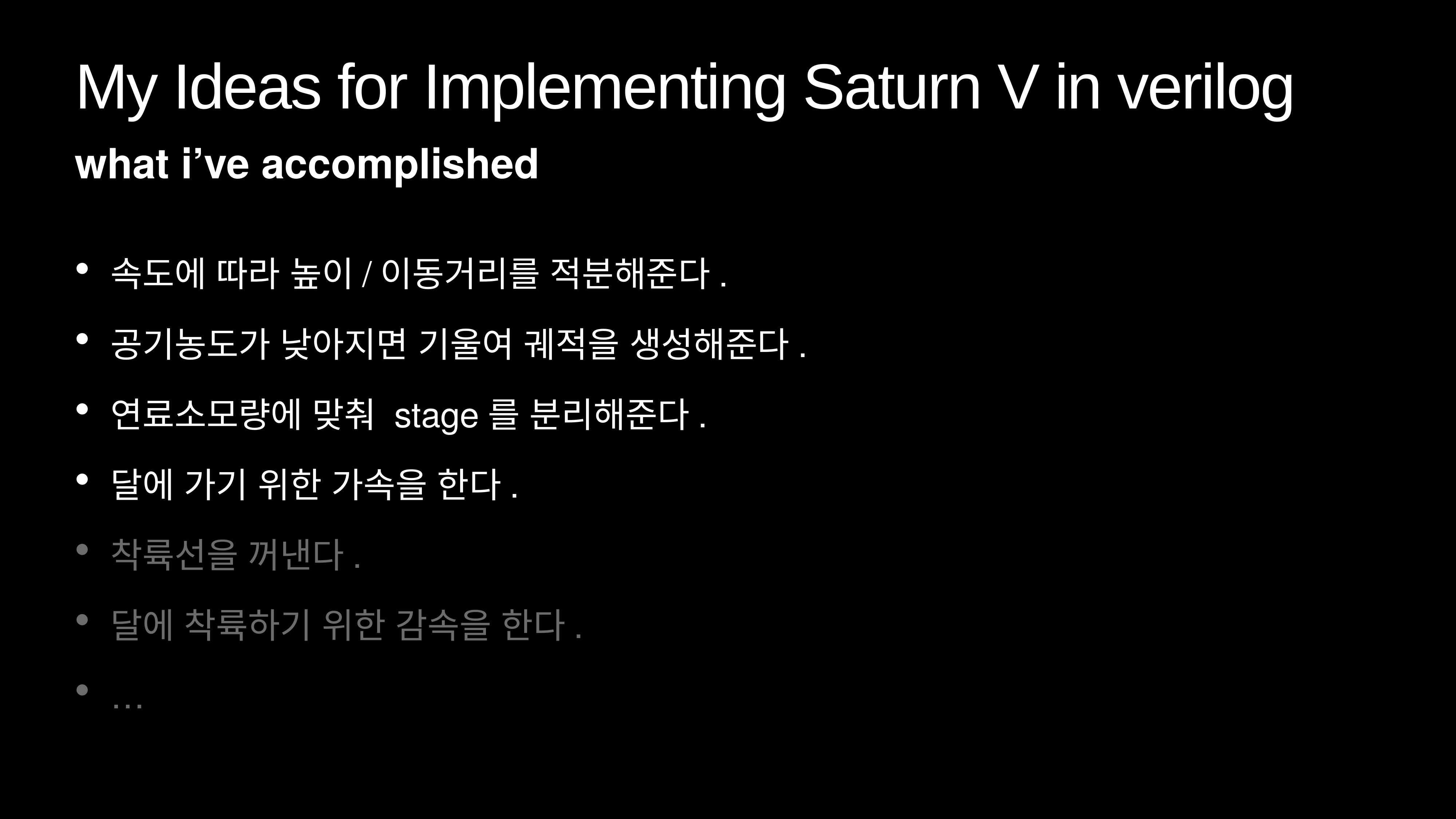

# My Ideas for Implementing Saturn V in verilog
what i’ve accomplished
속도에 따라 높이/이동거리를 적분해준다.
공기농도가 낮아지면 기울여 궤적을 생성해준다.
연료소모량에 맞춰 stage를 분리해준다.
달에 가기 위한 가속을 한다.
착륙선을 꺼낸다.
달에 착륙하기 위한 감속을 한다.
…